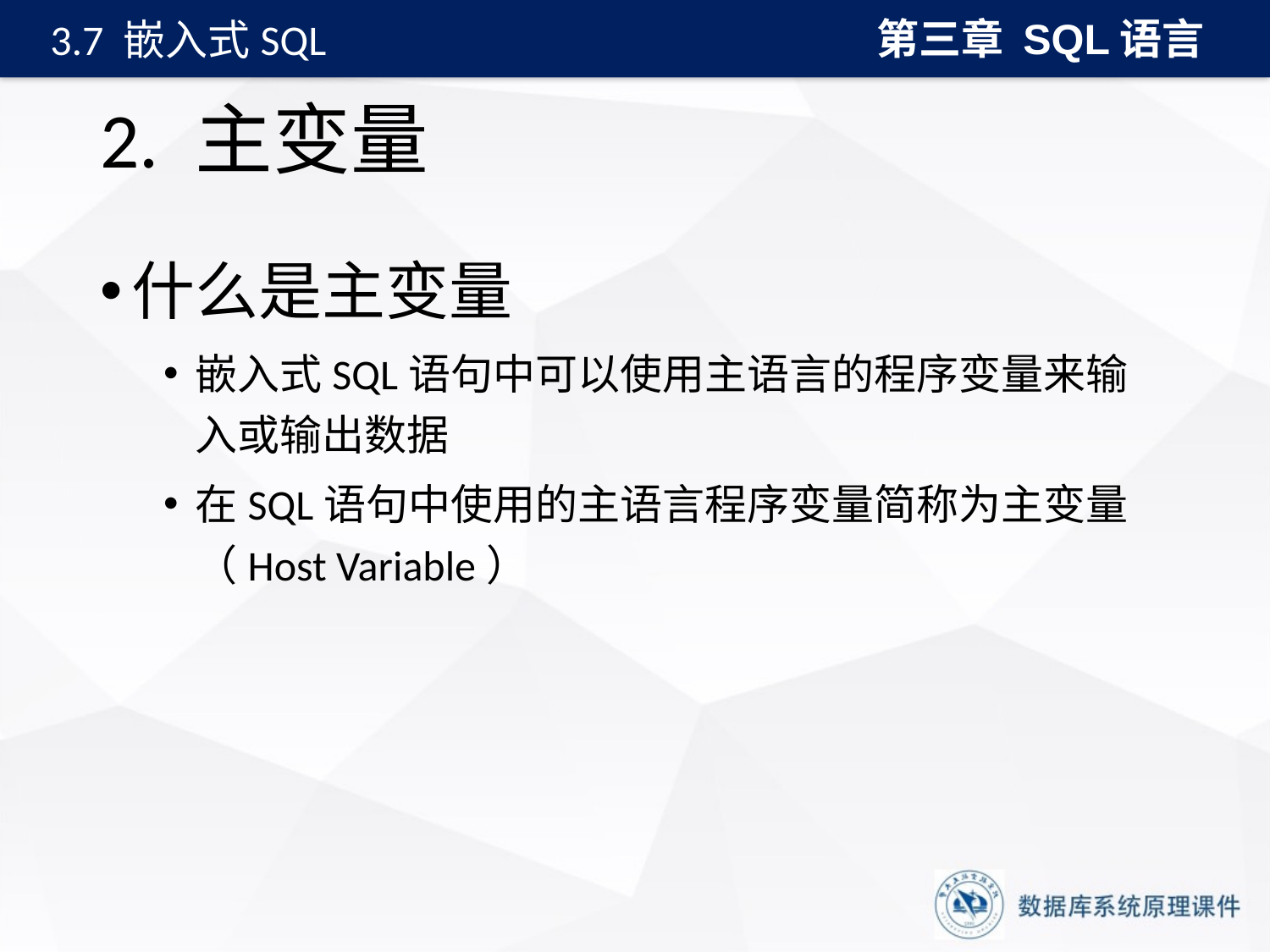

第三章 SQL语言
3.7 嵌入式SQL
# 2. 主变量
什么是主变量
嵌入式SQL语句中可以使用主语言的程序变量来输入或输出数据
在SQL语句中使用的主语言程序变量简称为主变量（Host Variable）